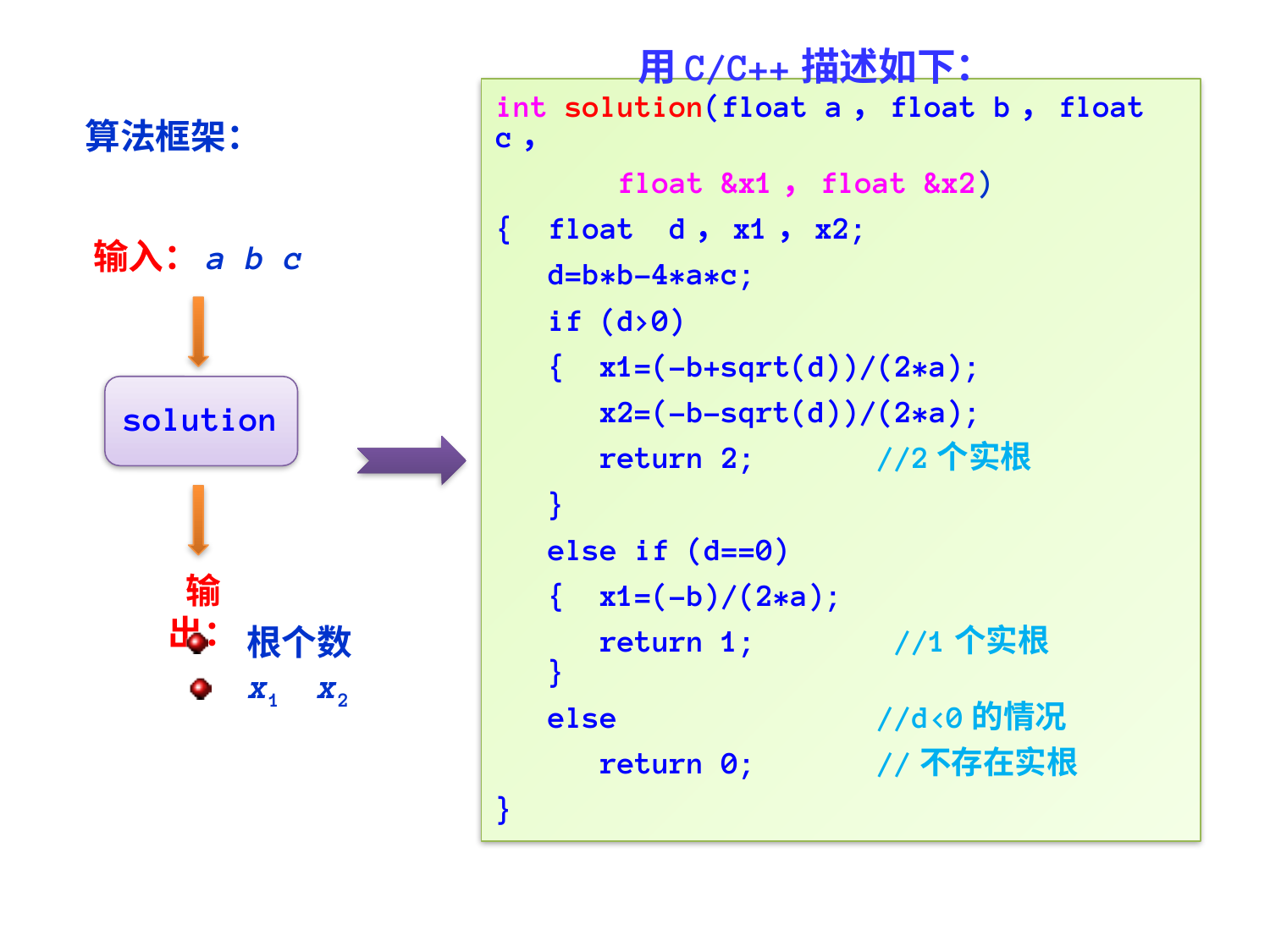

用C/C++描述如下：
int solution(float a，float b，float c，
       float &x1，float &x2)
{  float  d，x1，x2;
   d=b*b-4*a*c;
   if (d>0)
   {  x1=(-b+sqrt(d))/(2*a);
      x2=(-b-sqrt(d))/(2*a);
      return 2; 	//2个实根
   }
   else if (d==0)
   {  x1=(-b)/(2*a);
      return 1;	 //1个实根
   }
   else			//d<0的情况
      return 0;	//不存在实根
}

算法框架：
输入：a b c

solution

输出：
根个数
x1  x2